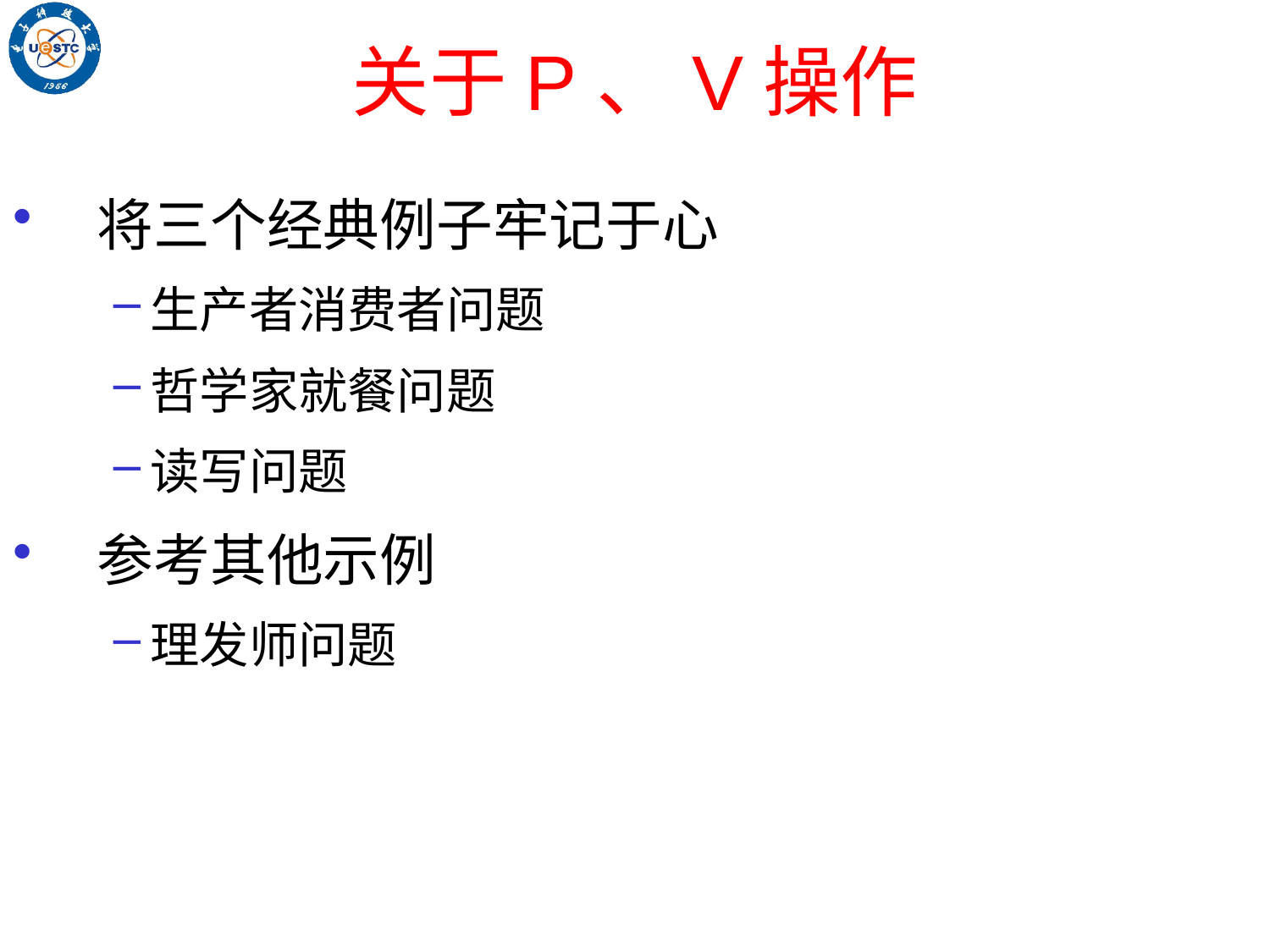

# 关于P、V操作
将三个经典例子牢记于心
生产者消费者问题
哲学家就餐问题
读写问题
参考其他示例
理发师问题